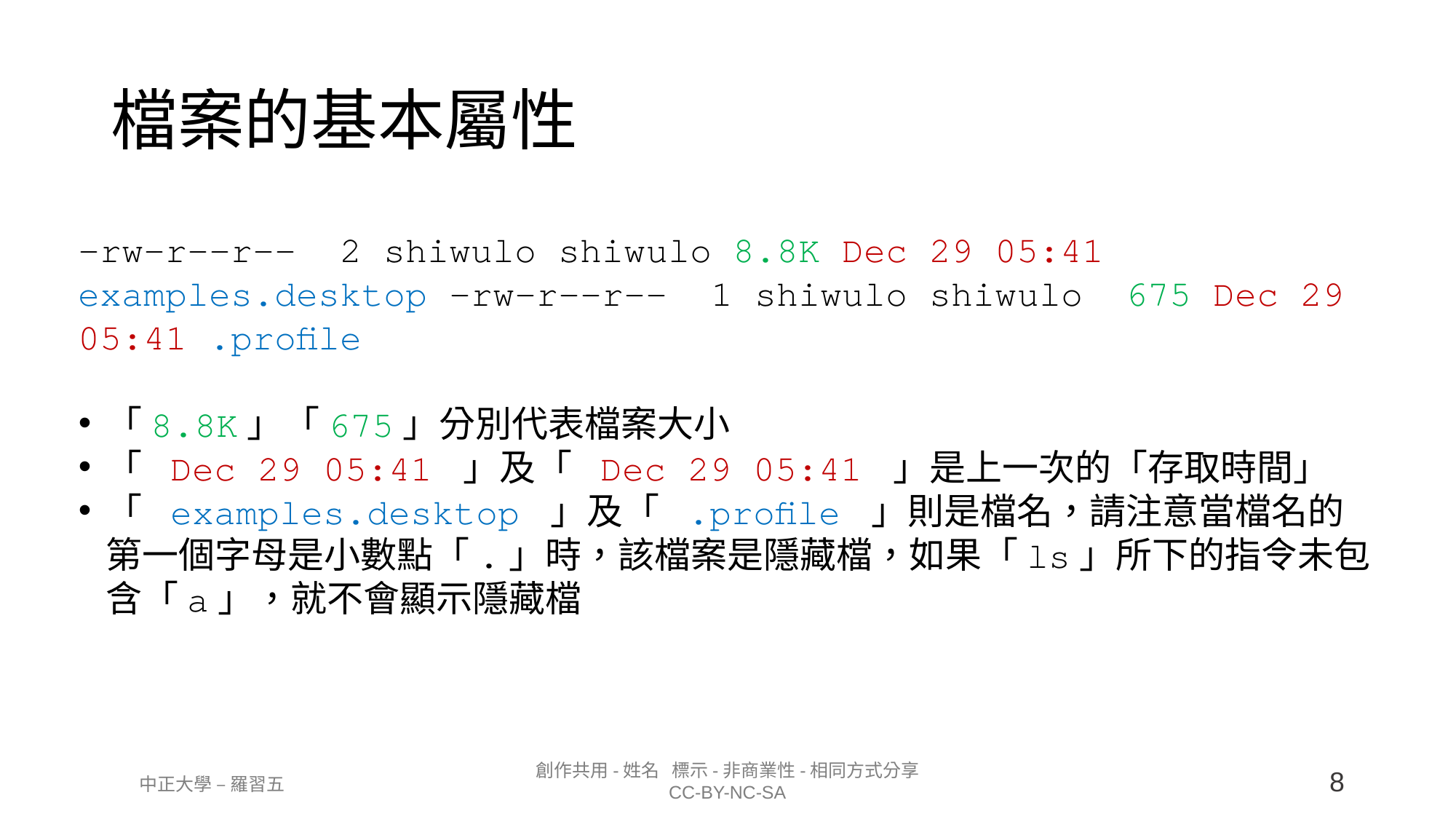

檔案的基本屬性
-rw-r--r--  2 shiwulo shiwulo 8.8K Dec 29 05:41 examples.desktop -rw-r--r--  1 shiwulo shiwulo  675 Dec 29 05:41 .profile

「8.8K」「675」分別代表檔案大小
「 Dec 29 05:41 」及「 Dec 29 05:41 」是上一次的「存取時間」
「 examples.desktop 」及「 .profile 」則是檔名，請注意當檔名的第一個字母是小數點「.」時，該檔案是隱藏檔，如果「ls」所下的指令未包含「a」，就不會顯示隱藏檔